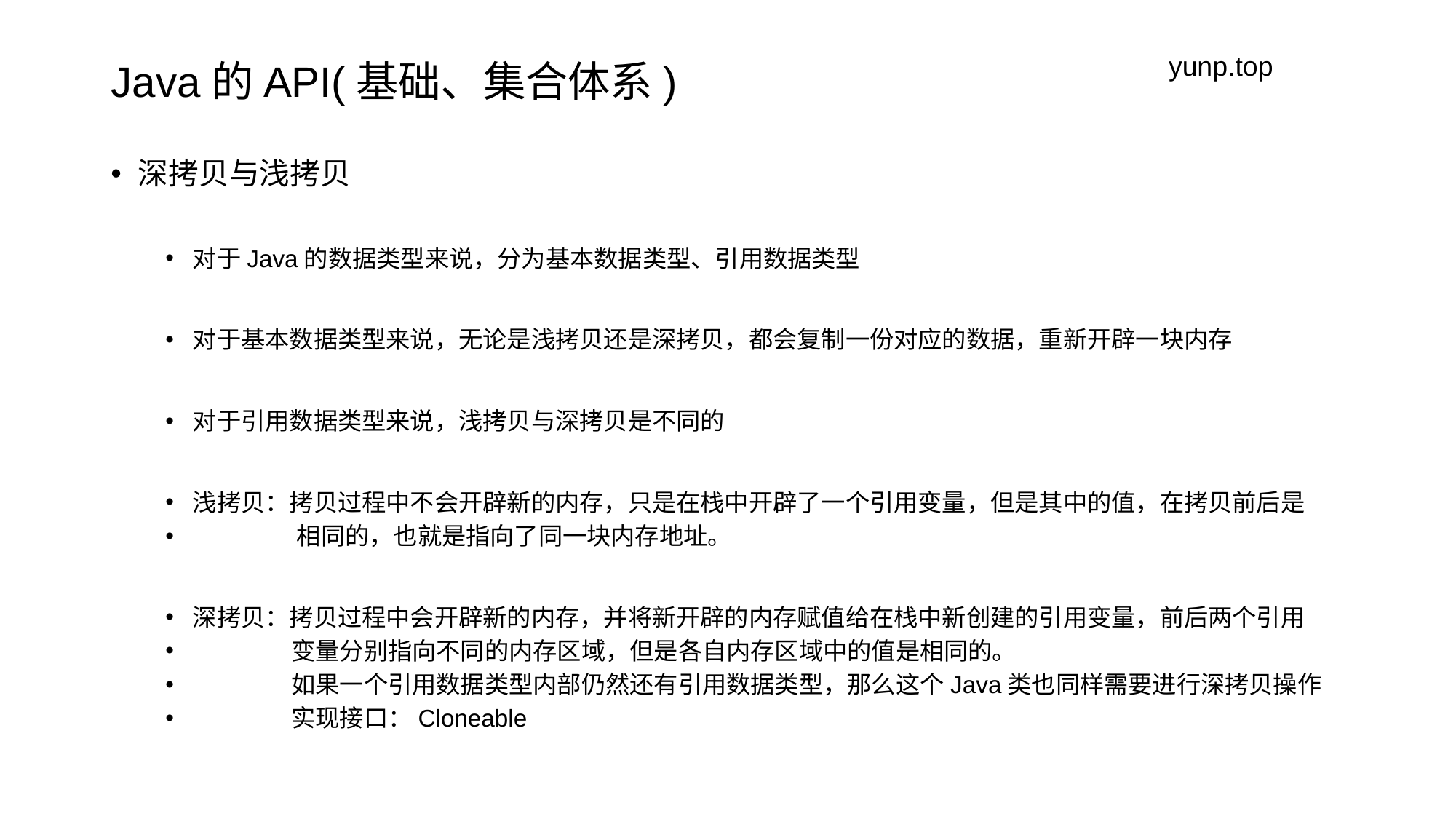

# Java的API(基础、集合体系)
yunp.top
深拷贝与浅拷贝

对于Java的数据类型来说，分为基本数据类型、引用数据类型

对于基本数据类型来说，无论是浅拷贝还是深拷贝，都会复制一份对应的数据，重新开辟一块内存

对于引用数据类型来说，浅拷贝与深拷贝是不同的

浅拷贝：拷贝过程中不会开辟新的内存，只是在栈中开辟了一个引用变量，但是其中的值，在拷贝前后是
                  相同的，也就是指向了同一块内存地址。

深拷贝：拷贝过程中会开辟新的内存，并将新开辟的内存赋值给在栈中新创建的引用变量，前后两个引用
                 变量分别指向不同的内存区域，但是各自内存区域中的值是相同的。
                 如果一个引用数据类型内部仍然还有引用数据类型，那么这个Java类也同样需要进行深拷贝操作
                 实现接口：Cloneable